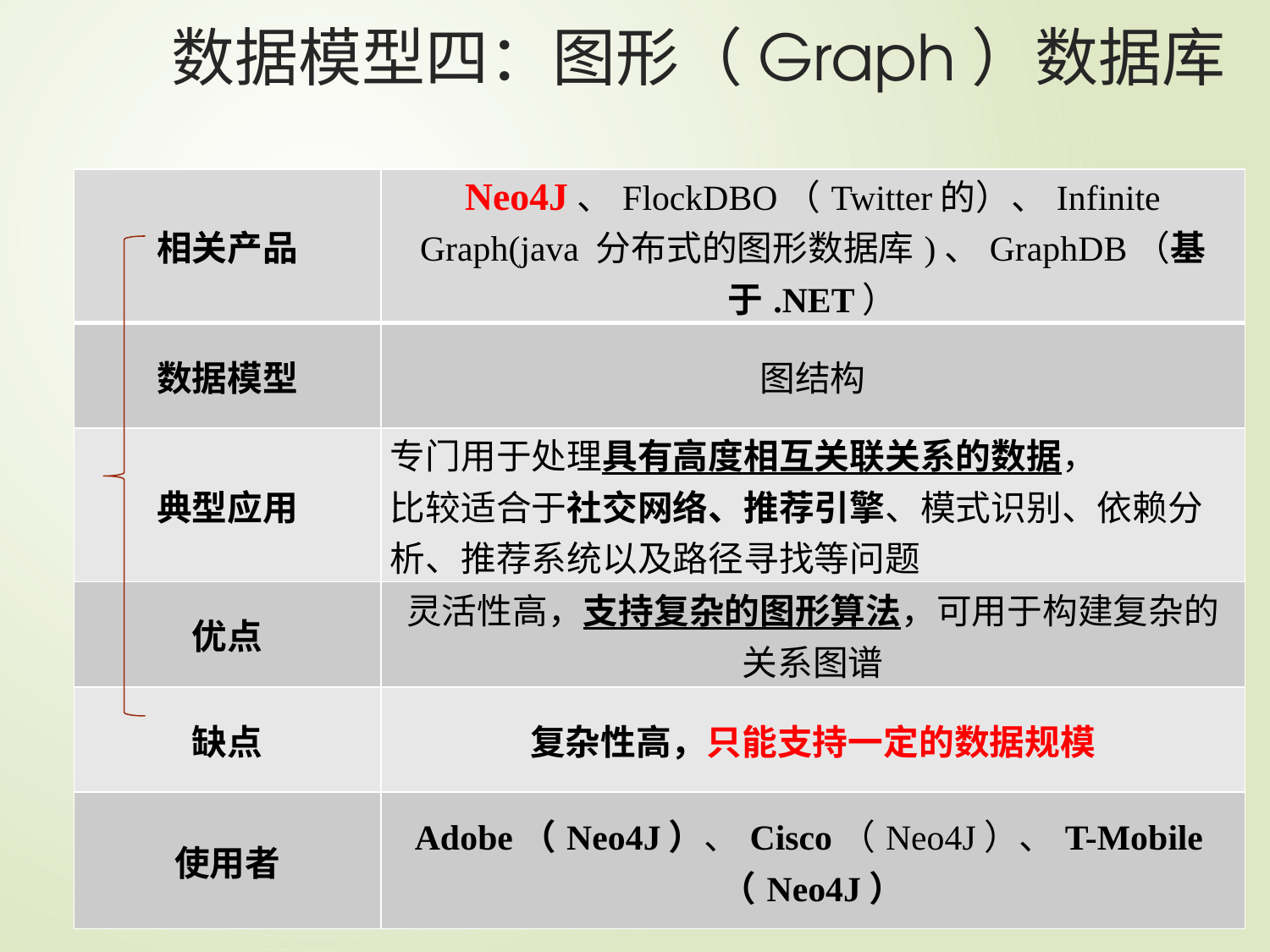

数据模型四：图形（Graph）数据库
| 相关产品 | Neo4J、FlockDBO（Twitter的）、Infinite Graph(java 分布式的图形数据库)、GraphDB（基于.NET） |
| --- | --- |
| 数据模型 | 图结构 |
| 典型应用 | 专门用于处理具有高度相互关联关系的数据， 比较适合于社交网络、推荐引擎、模式识别、依赖分析、推荐系统以及路径寻找等问题 |
| 优点 | 灵活性高，支持复杂的图形算法，可用于构建复杂的关系图谱 |
| 缺点 | 复杂性高，只能支持一定的数据规模 |
| 使用者 | Adobe（Neo4J）、Cisco（Neo4J）、T-Mobile（Neo4J） |